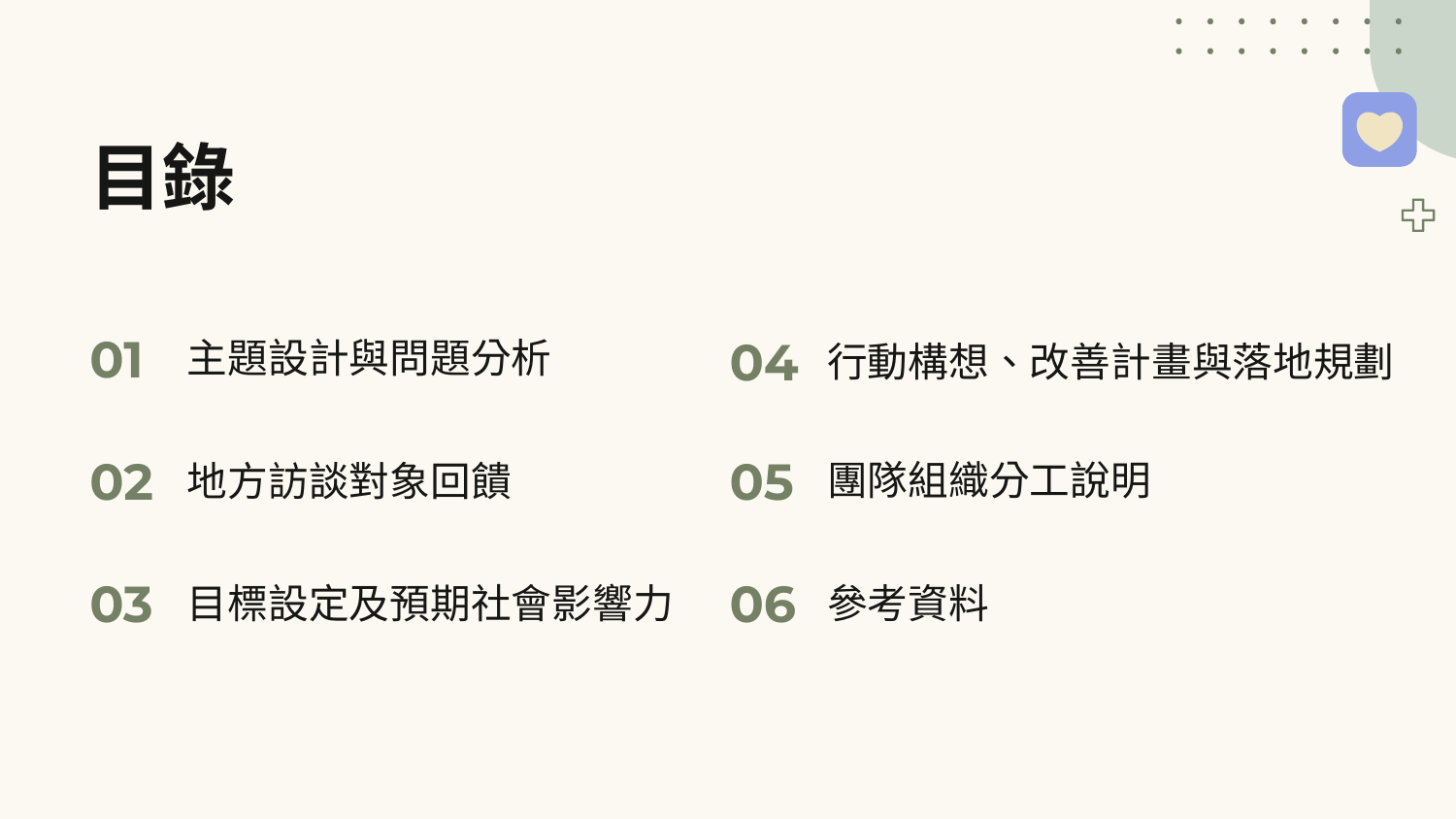

# 目錄
01
04
主題設計與問題分析
行動構想、改善計畫與落地規劃
05
02
團隊組織分工說明
地方訪談對象回饋
03
06
目標設定及預期社會影響力
參考資料